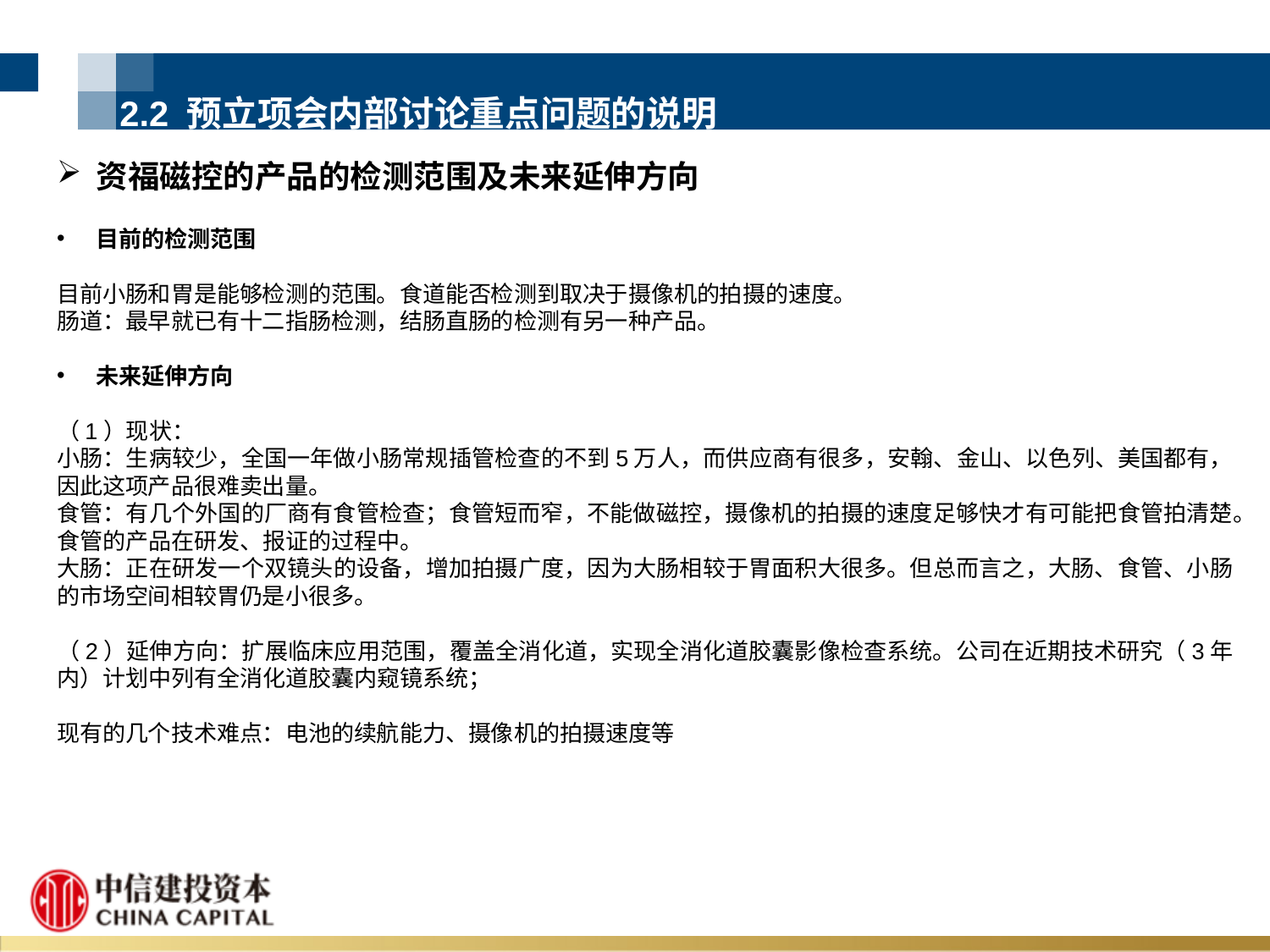

2.2 预立项会内部讨论重点问题的说明
资福磁控的产品的检测范围及未来延伸方向

目前的检测范围

目前小肠和胃是能够检测的范围。食道能否检测到取决于摄像机的拍摄的速度。
肠道：最早就已有十二指肠检测，结肠直肠的检测有另一种产品。

未来延伸方向

（1）现状：
小肠：生病较少，全国一年做小肠常规插管检查的不到5万人，而供应商有很多，安翰、金山、以色列、美国都有，因此这项产品很难卖出量。
食管：有几个外国的厂商有食管检查；食管短而窄，不能做磁控，摄像机的拍摄的速度足够快才有可能把食管拍清楚。食管的产品在研发、报证的过程中。
大肠：正在研发一个双镜头的设备，增加拍摄广度，因为大肠相较于胃面积大很多。但总而言之，大肠、食管、小肠的市场空间相较胃仍是小很多。

（2）延伸方向：扩展临床应用范围，覆盖全消化道，实现全消化道胶囊影像检查系统。公司在近期技术研究（3年内）计划中列有全消化道胶囊内窥镜系统；

现有的几个技术难点：电池的续航能力、摄像机的拍摄速度等